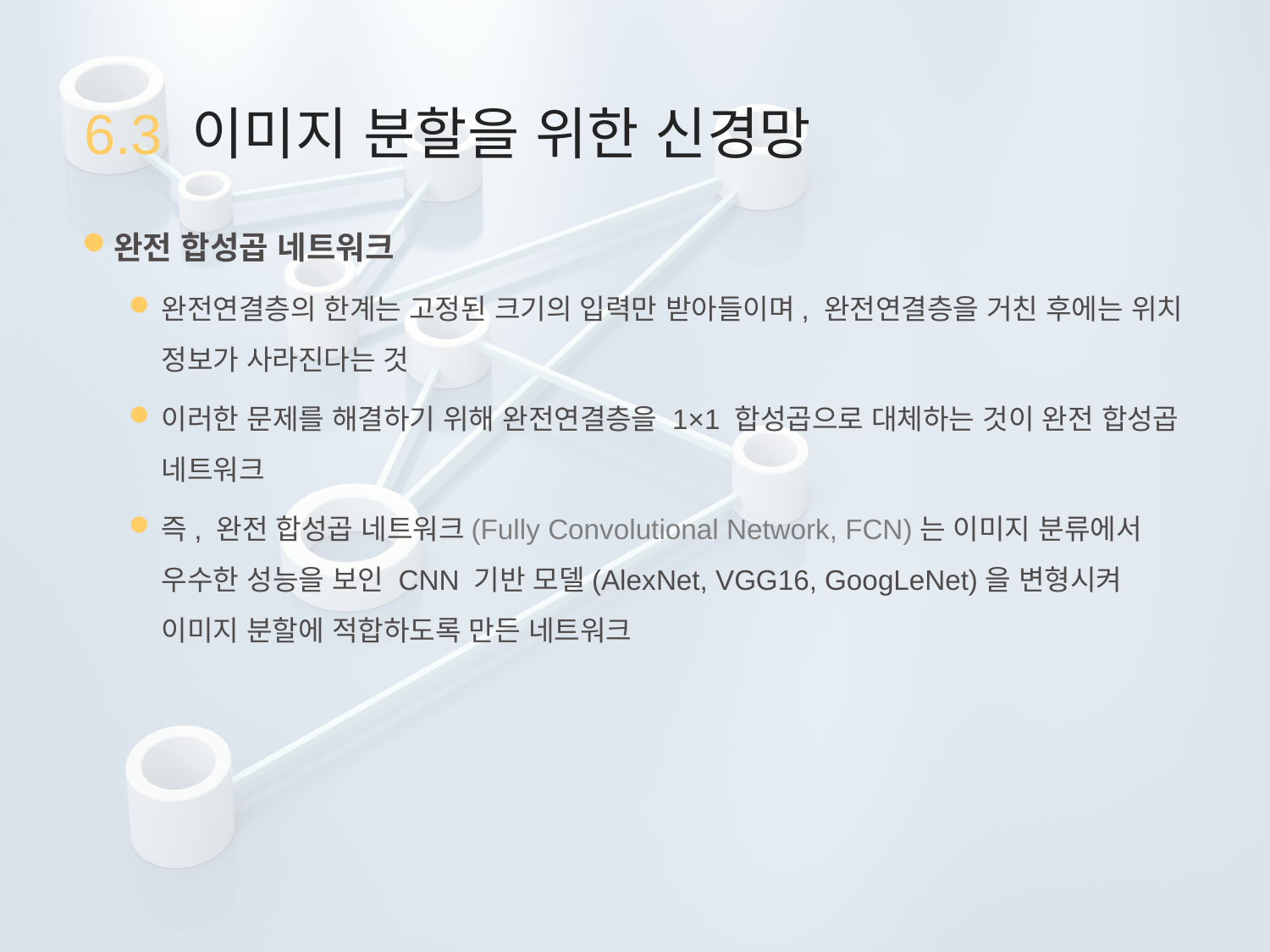

# 6.3 이미지 분할을 위한 신경망
완전 합성곱 네트워크
완전연결층의 한계는 고정된 크기의 입력만 받아들이며, 완전연결층을 거친 후에는 위치 정보가 사라진다는 것
이러한 문제를 해결하기 위해 완전연결층을 1×1 합성곱으로 대체하는 것이 완전 합성곱 네트워크
즉, 완전 합성곱 네트워크(Fully Convolutional Network, FCN)는 이미지 분류에서 우수한 성능을 보인 CNN 기반 모델(AlexNet, VGG16, GoogLeNet)을 변형시켜 이미지 분할에 적합하도록 만든 네트워크